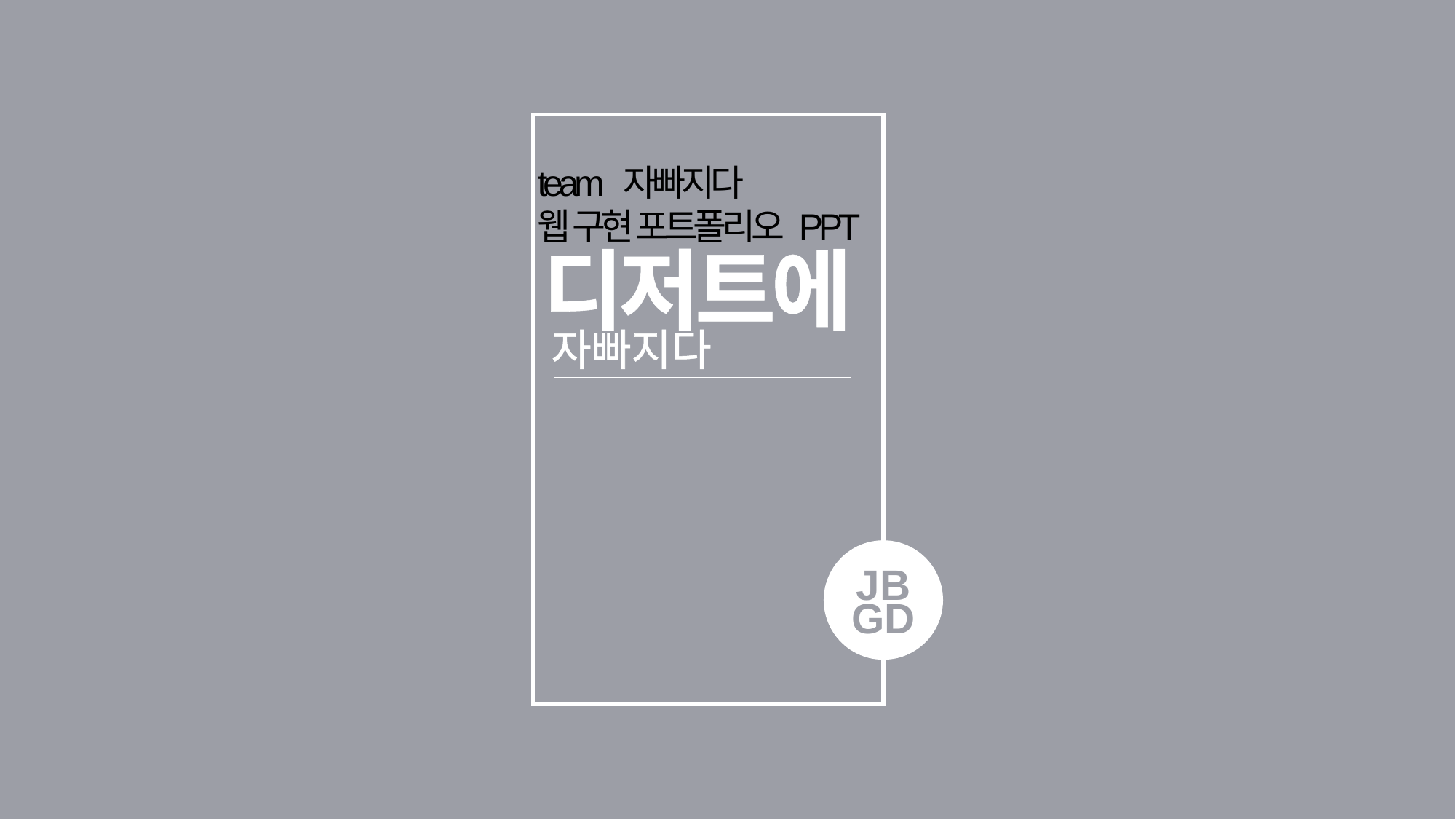

팀원

서수연
이기창
전종건

team 자빠지다
웹 구현 포트폴리오 PPT
디저트에
자빠지다
Team work!
창의적 사고와 끝없는 도전을 통해
새로운 미래를 창조함으로써
인류 사회의 꿈을 실현한다

JB
GD
2019 . 09 . 00 ~ 2019 . 11 . 00